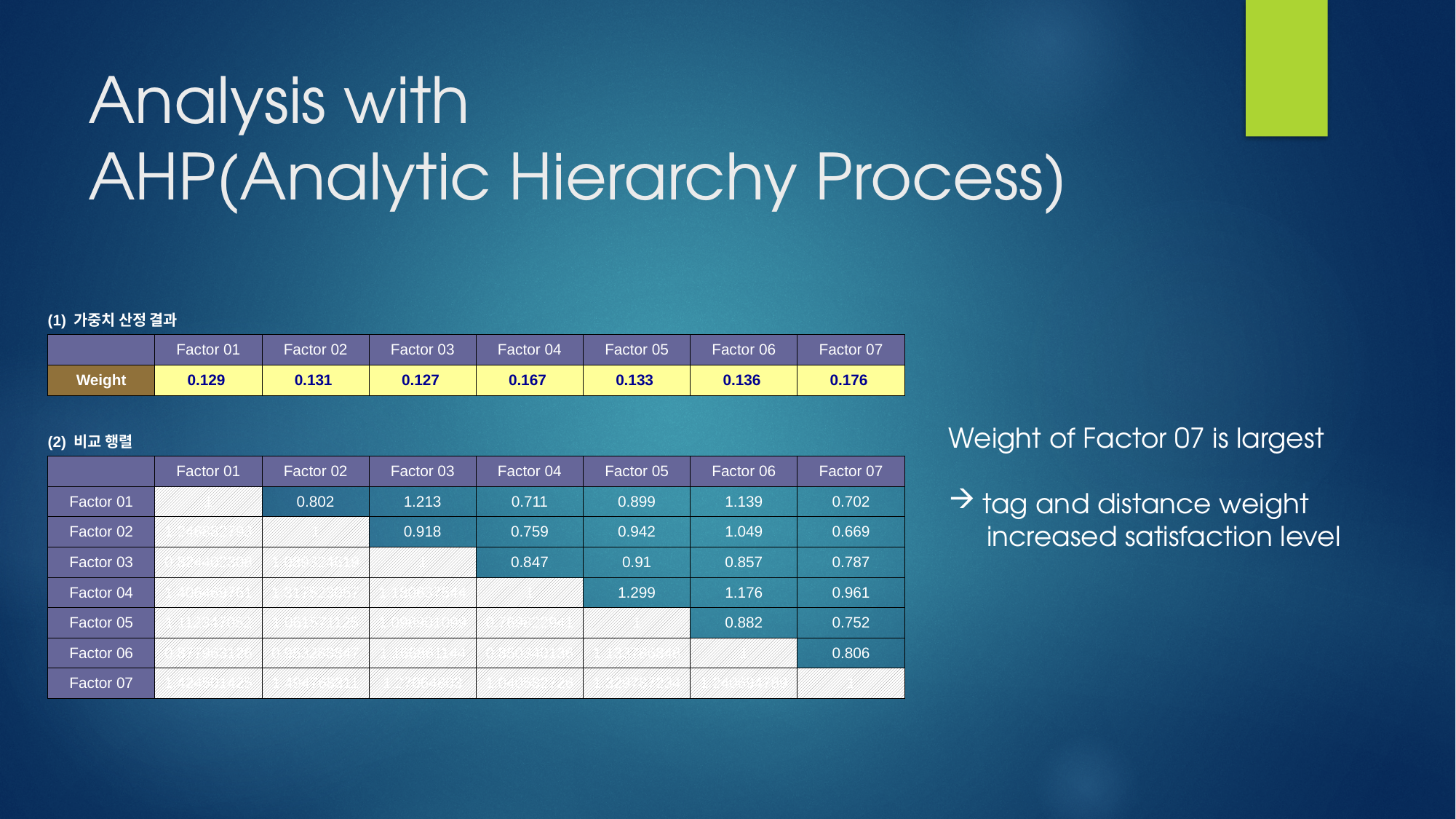

# Analysis with AHP(Analytic Hierarchy Process)
| (1) 가중치 산정 결과 |  |  |  |  |  |  |  |
| --- | --- | --- | --- | --- | --- | --- | --- |
|  | Factor 01 | Factor 02 | Factor 03 | Factor 04 | Factor 05 | Factor 06 | Factor 07 |
| Weight | 0.129 | 0.131 | 0.127 | 0.167 | 0.133 | 0.136 | 0.176 |
|  |  |  |  |  |  |  |  |
| (2) 비교 행렬 |  |  |  |  |  |  |  |
|  | Factor 01 | Factor 02 | Factor 03 | Factor 04 | Factor 05 | Factor 06 | Factor 07 |
| Factor 01 | 1 | 0.802 | 1.213 | 0.711 | 0.899 | 1.139 | 0.702 |
| Factor 02 | 1.246882793 | 1 | 0.918 | 0.759 | 0.942 | 1.049 | 0.669 |
| Factor 03 | 0.824402308 | 1.089324619 | 1 | 0.847 | 0.91 | 0.857 | 0.787 |
| Factor 04 | 1.406469761 | 1.317523057 | 1.180637544 | 1 | 1.299 | 1.176 | 0.961 |
| Factor 05 | 1.112347052 | 1.061571125 | 1.098901099 | 0.769822941 | 1 | 0.882 | 0.752 |
| Factor 06 | 0.877963126 | 0.953288847 | 1.166861144 | 0.850340136 | 1.133786848 | 1 | 0.806 |
| Factor 07 | 1.424501425 | 1.494768311 | 1.27064803 | 1.040582726 | 1.329787234 | 1.240694789 | 1 |
Weight of Factor 07 is largest

tag and distance weight
     increased satisfaction level